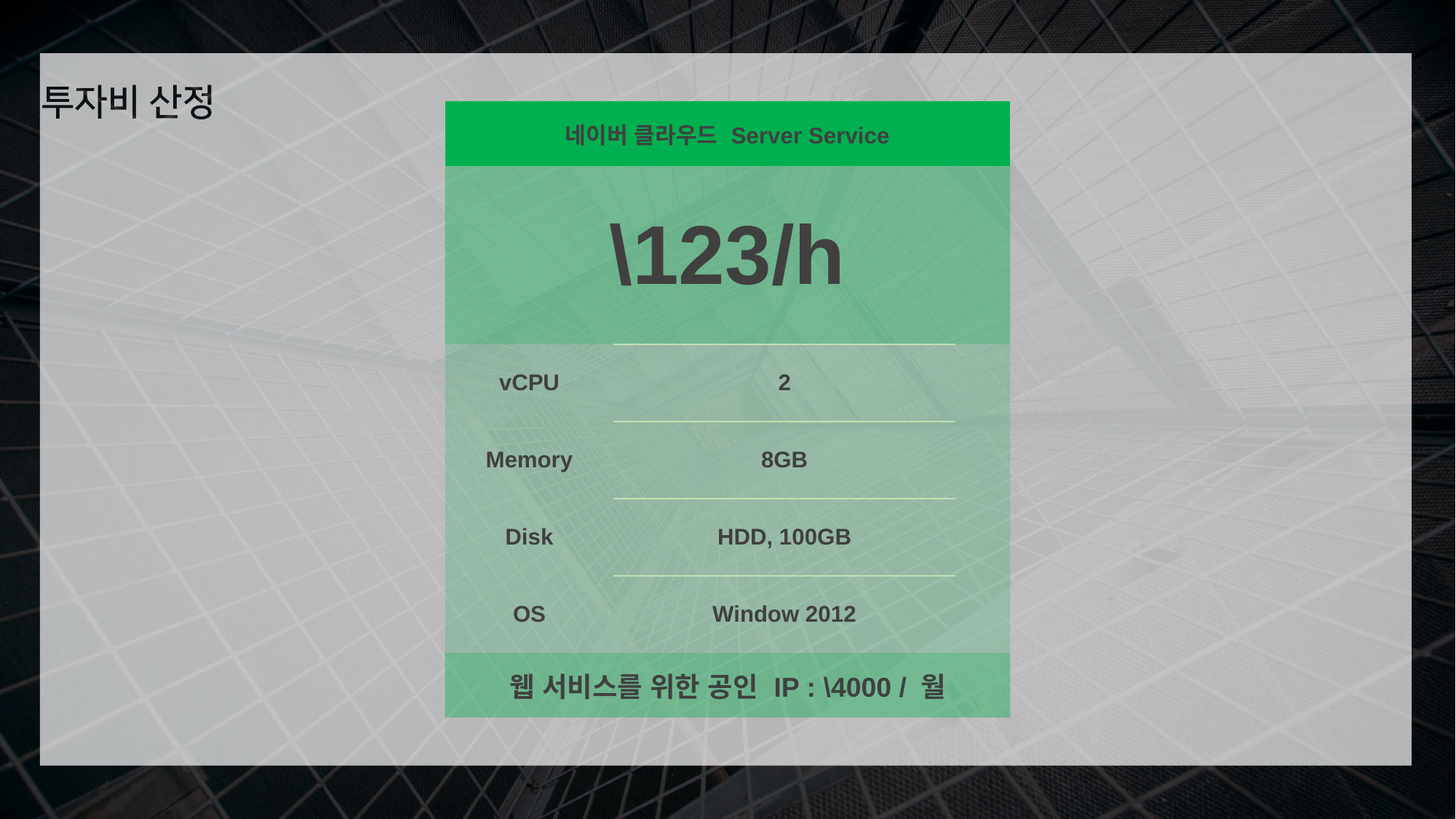

| 네이버 클라우드 Server Service |  |  |
| --- | --- | --- |
| \123/h |  |  |
| vCPU | 2 |  |
| Memory | 8GB |  |
| Disk | HDD, 100GB |  |
| OS | Window 2012 |  |
| 웹 서비스를 위한 공인 IP : \4000 / 월 |  |  |